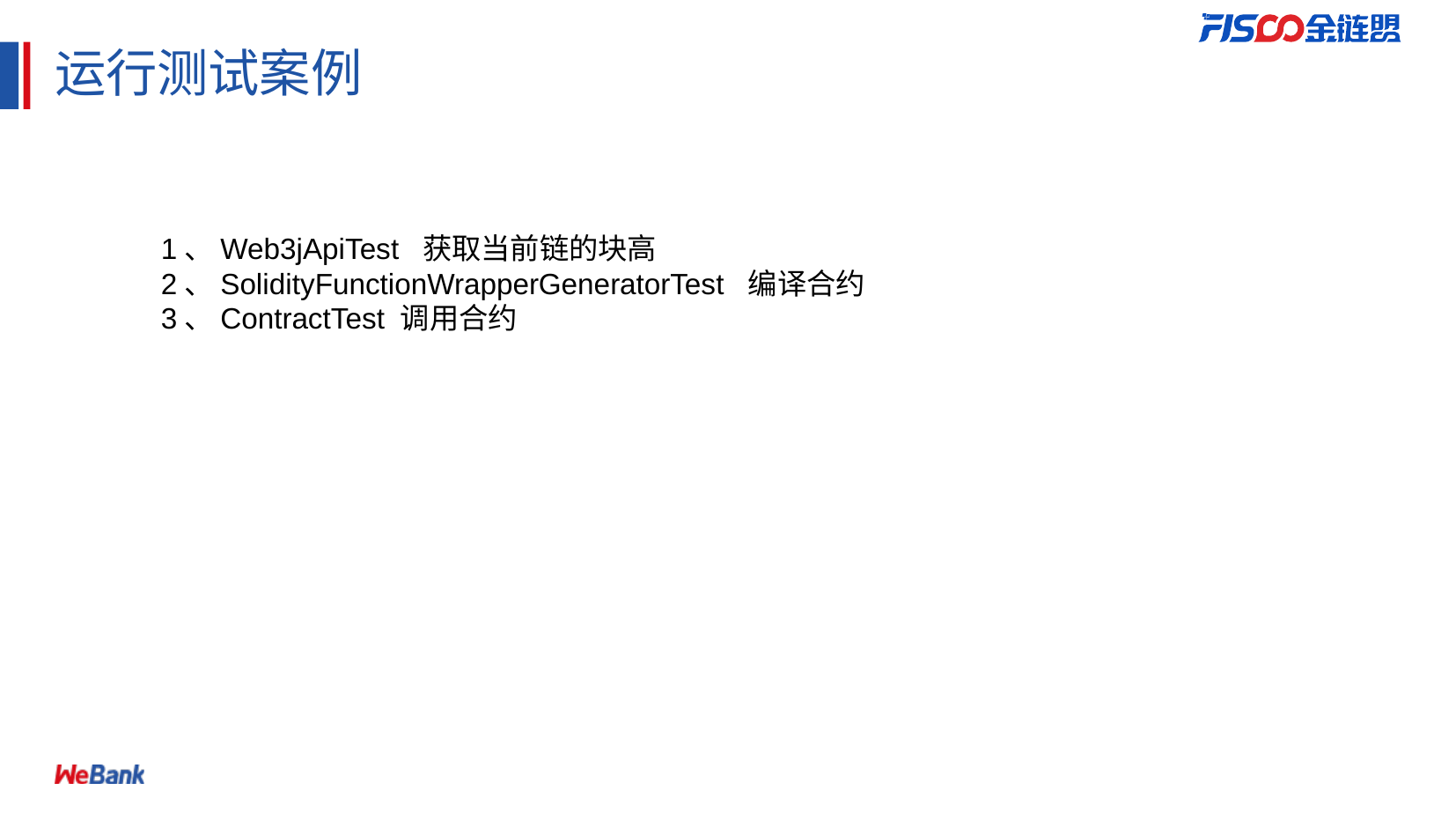

# 运行测试案例
1、Web3jApiTest  获取当前链的块高
2、SolidityFunctionWrapperGeneratorTest  编译合约
3、ContractTest 调用合约